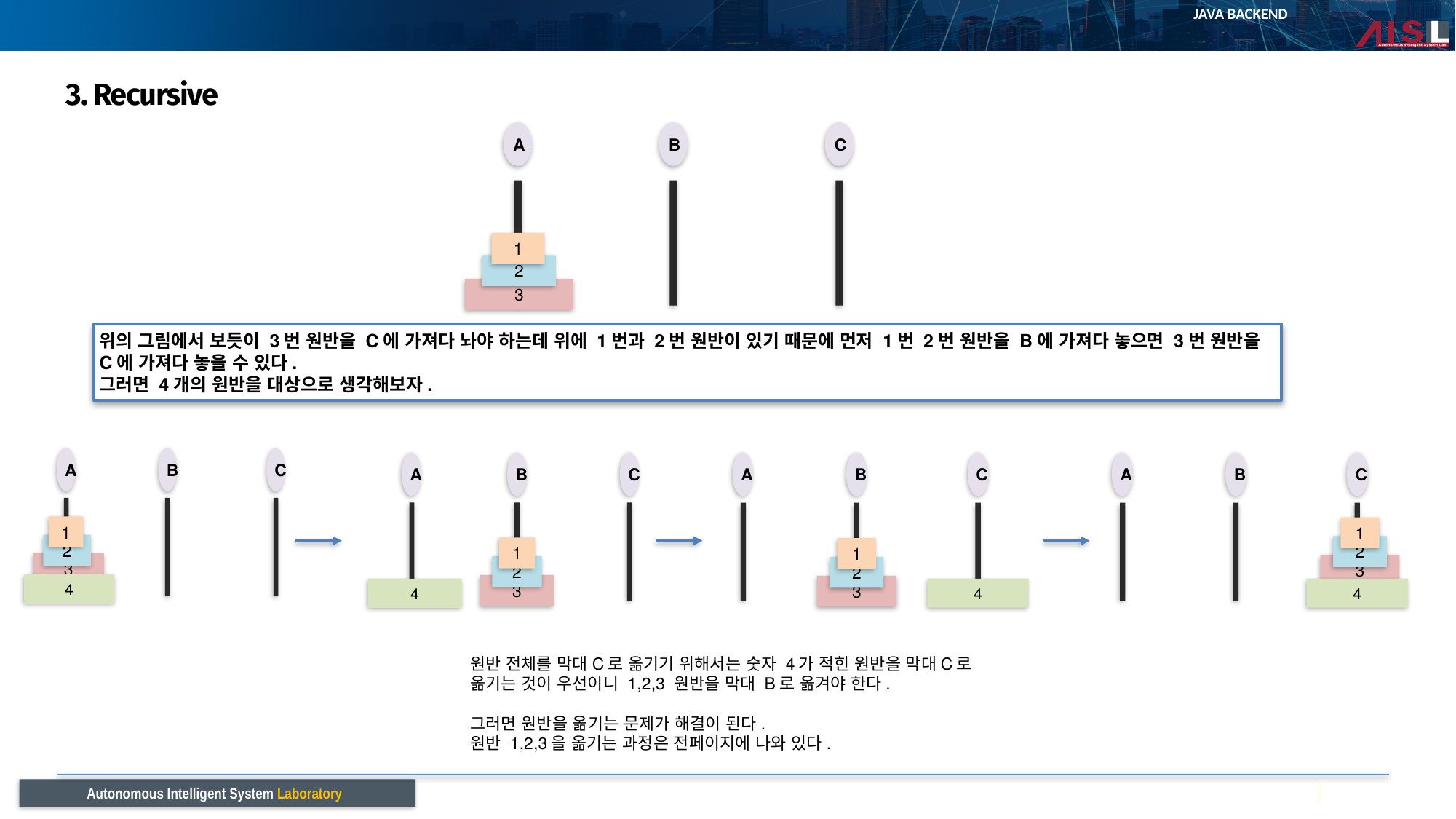

# 3. Recursive
A
B
C

1
2
3
위의 그림에서 보듯이 3번 원반을 C에 가져다 놔야 하는데 위에 1번과 2번 원반이 있기 때문에 먼저 1번 2번 원반을 B에 가져다 놓으면 3번 원반을 C에 가져다 놓을 수 있다.
그러면 4개의 원반을 대상으로 생각해보자.
A
B
C

1
2
3
4
A
B
C

1
2
4
3
A
B
C

1
2
3
4
A
B
C

1
2
4
3
원반 전체를 막대C로 옮기기 위해서는 숫자 4가 적힌 원반을 막대C로 옮기는 것이 우선이니 1,2,3 원반을 막대 B로 옮겨야 한다.

그러면 원반을 옮기는 문제가 해결이 된다.
원반 1,2,3을 옮기는 과정은 전페이지에 나와 있다.